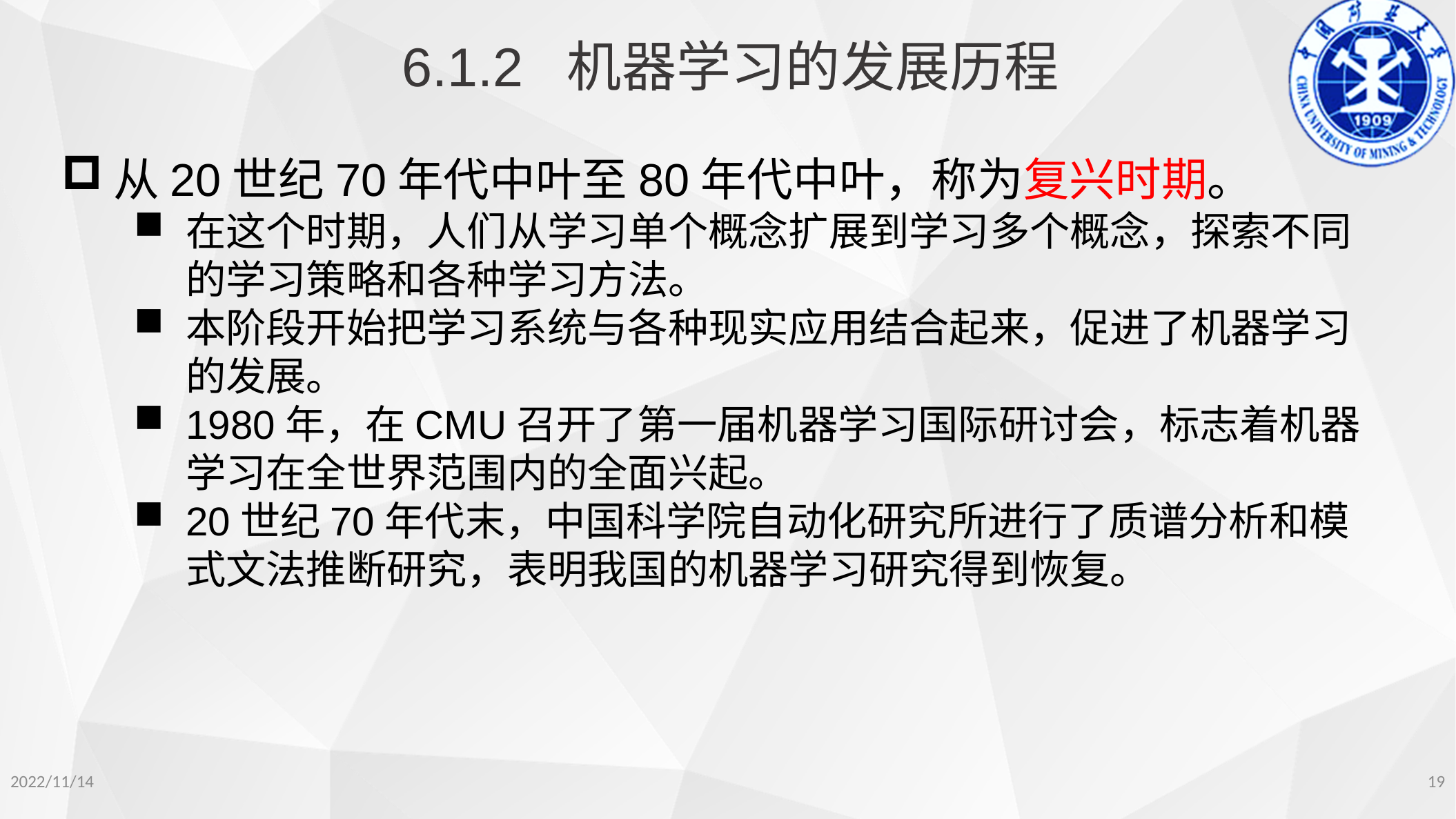

6.1.2  机器学习的发展历程
从20世纪70年代中叶至80年代中叶，称为复兴时期。
在这个时期，人们从学习单个概念扩展到学习多个概念，探索不同的学习策略和各种学习方法。
本阶段开始把学习系统与各种现实应用结合起来，促进了机器学习的发展。
1980年，在CMU召开了第一届机器学习国际研讨会，标志着机器学习在全世界范围内的全面兴起。
20世纪70年代末，中国科学院自动化研究所进行了质谱分析和模式文法推断研究，表明我国的机器学习研究得到恢复。
2022/11/14
19